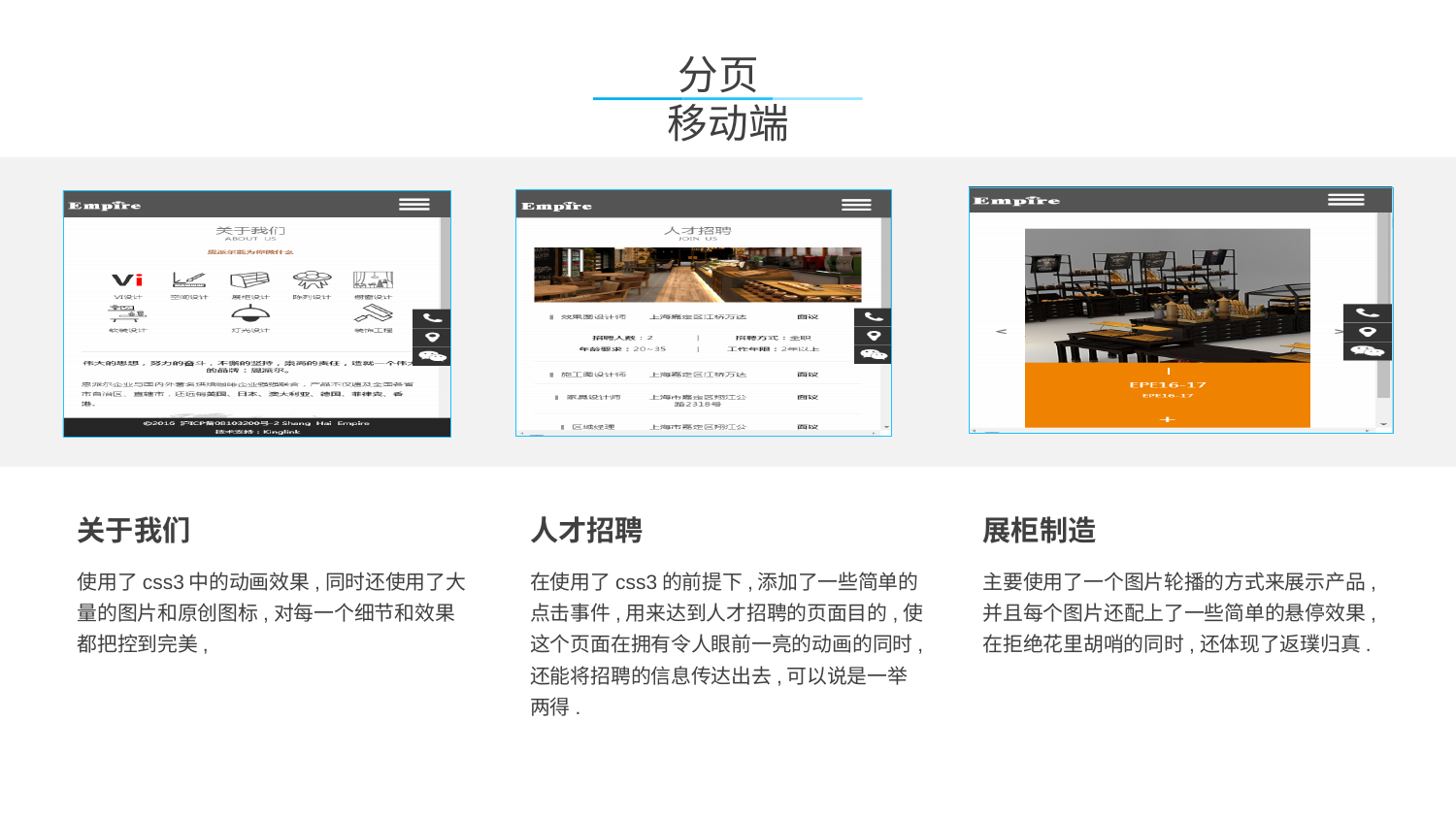

分页
移动端

·

关于我们
使用了css3中的动画效果,同时还使用了大量的图片和原创图标,对每一个细节和效果都把控到完美,
人才招聘
在使用了css3的前提下,添加了一些简单的点击事件,用来达到人才招聘的页面目的,使这个页面在拥有令人眼前一亮的动画的同时,还能将招聘的信息传达出去,可以说是一举两得.
展柜制造
主要使用了一个图片轮播的方式来展示产品,并且每个图片还配上了一些简单的悬停效果,在拒绝花里胡哨的同时,还体现了返璞归真.